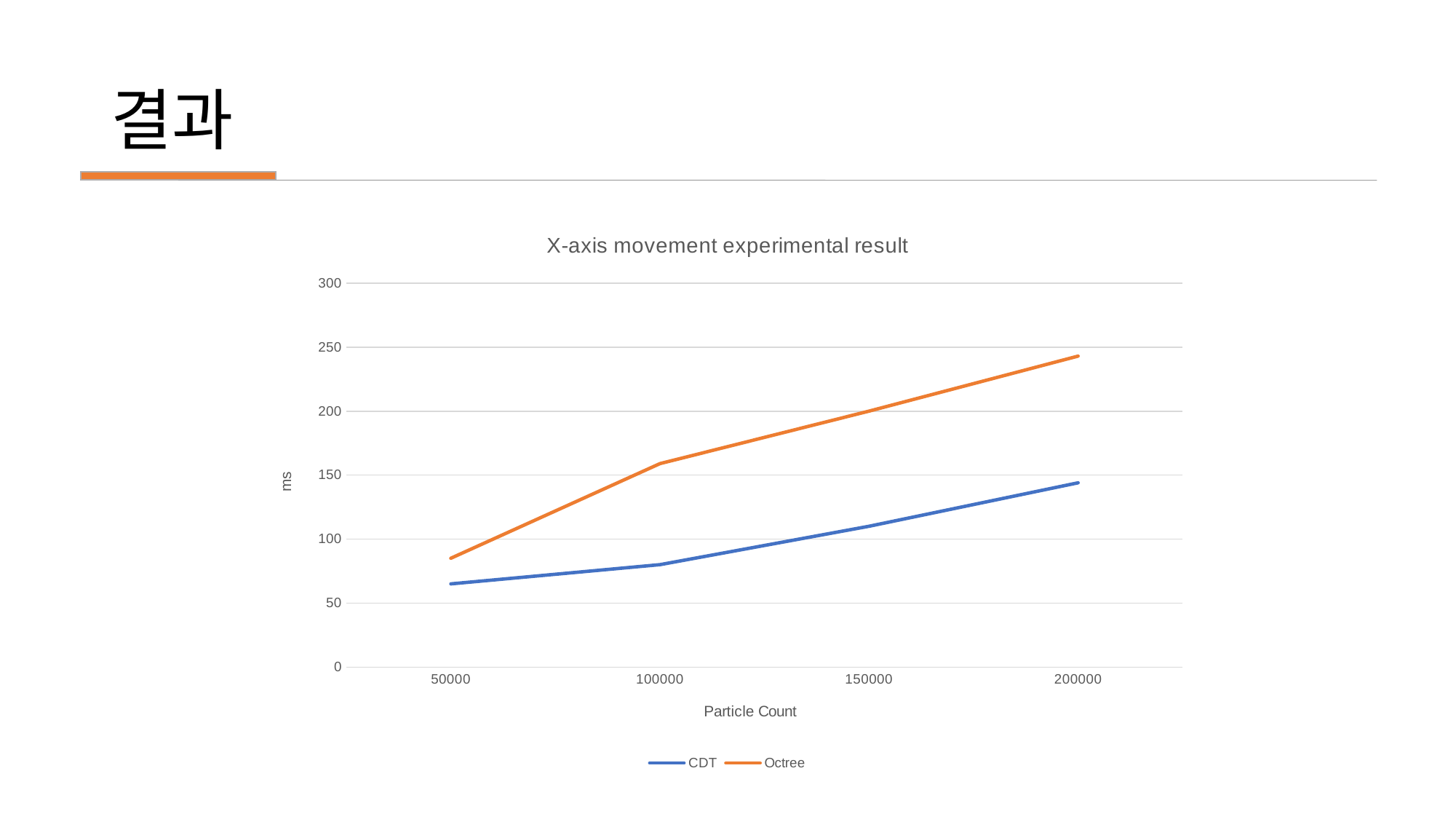

# 결과

### Chart: X-axis movement experimental result

| Category | CDT | Octree |
|---|---|---|
| 50000 | 65.0 | 85.0 |
| 100000 | 80.0 | 159.0 |
| 150000 | 110.0 | 200.0 |
| 200000 | 144.0 | 243.0 |